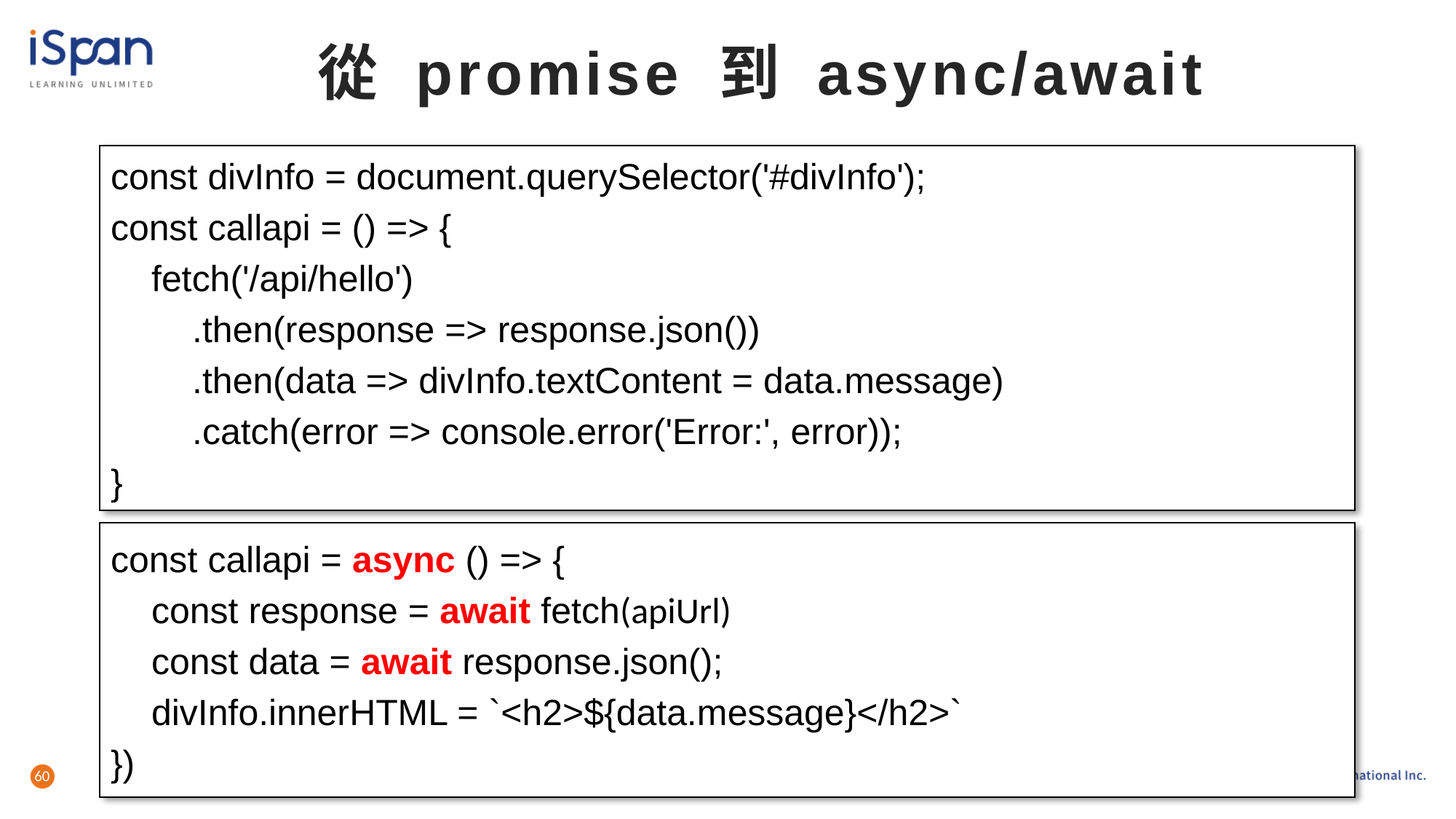

# 從 promise 到 async/await
const divInfo = document.querySelector('#divInfo');
const callapi = () => {
    fetch('/api/hello')
        .then(response => response.json())
        .then(data => divInfo.textContent = data.message)
        .catch(error => console.error('Error:', error));
}

const callapi = async () => {
    const response = await fetch(apiUrl)
    const data = await response.json();
    divInfo.innerHTML = `<h2>${data.message}</h2>`
})
60